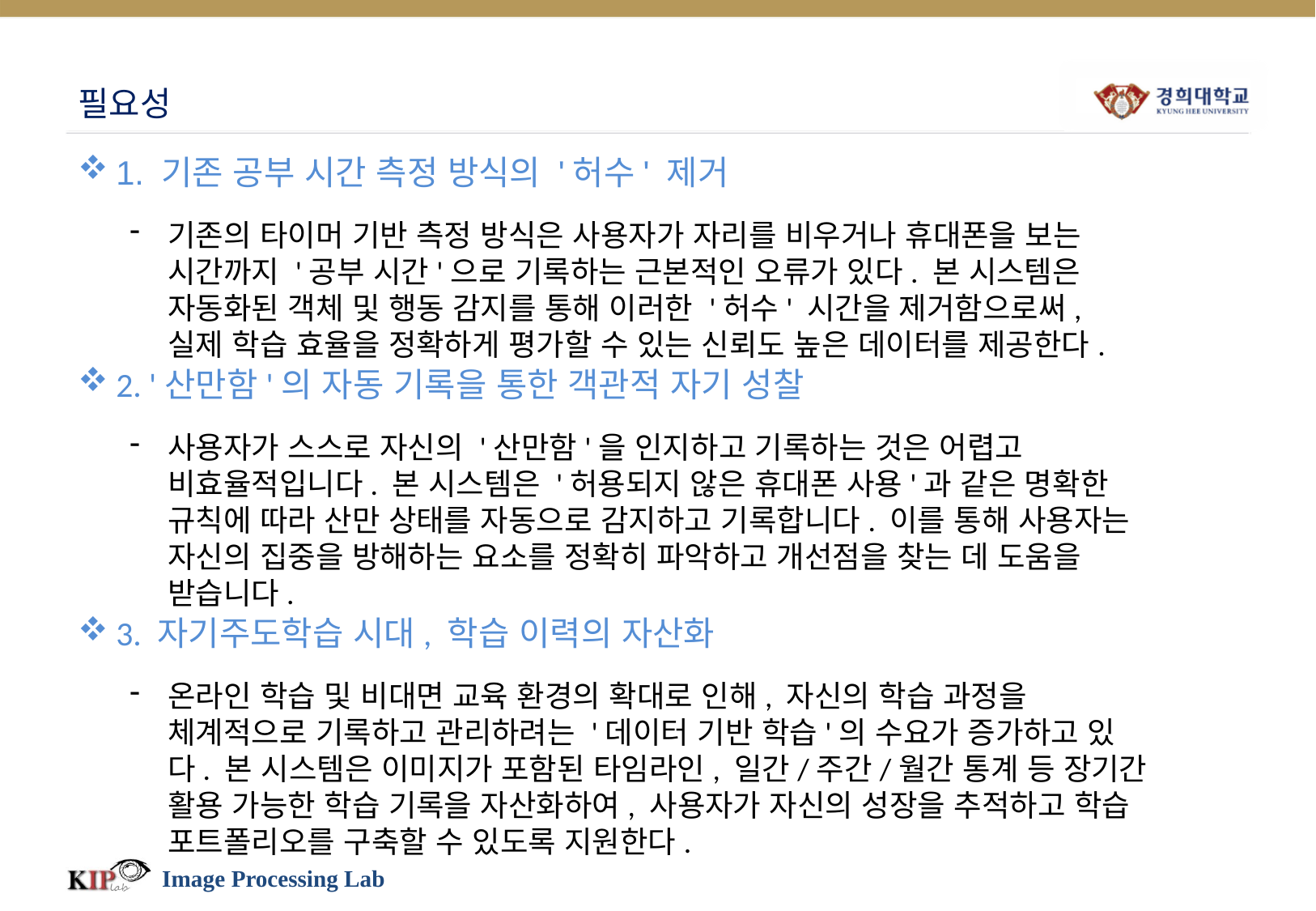

# 필요성
1. 기존 공부 시간 측정 방식의 '허수' 제거
기존의 타이머 기반 측정 방식은 사용자가 자리를 비우거나 휴대폰을 보는 시간까지 '공부 시간'으로 기록하는 근본적인 오류가 있다. 본 시스템은 자동화된 객체 및 행동 감지를 통해 이러한 '허수' 시간을 제거함으로써, 실제 학습 효율을 정확하게 평가할 수 있는 신뢰도 높은 데이터를 제공한다.
2. '산만함'의 자동 기록을 통한 객관적 자기 성찰
사용자가 스스로 자신의 '산만함'을 인지하고 기록하는 것은 어렵고 비효율적입니다. 본 시스템은 '허용되지 않은 휴대폰 사용'과 같은 명확한 규칙에 따라 산만 상태를 자동으로 감지하고 기록합니다. 이를 통해 사용자는 자신의 집중을 방해하는 요소를 정확히 파악하고 개선점을 찾는 데 도움을 받습니다.
3. 자기주도학습 시대, 학습 이력의 자산화
온라인 학습 및 비대면 교육 환경의 확대로 인해, 자신의 학습 과정을 체계적으로 기록하고 관리하려는 '데이터 기반 학습'의 수요가 증가하고 있다. 본 시스템은 이미지가 포함된 타임라인, 일간/주간/월간 통계 등 장기간 활용 가능한 학습 기록을 자산화하여, 사용자가 자신의 성장을 추적하고 학습 포트폴리오를 구축할 수 있도록 지원한다.
Image Processing Lab